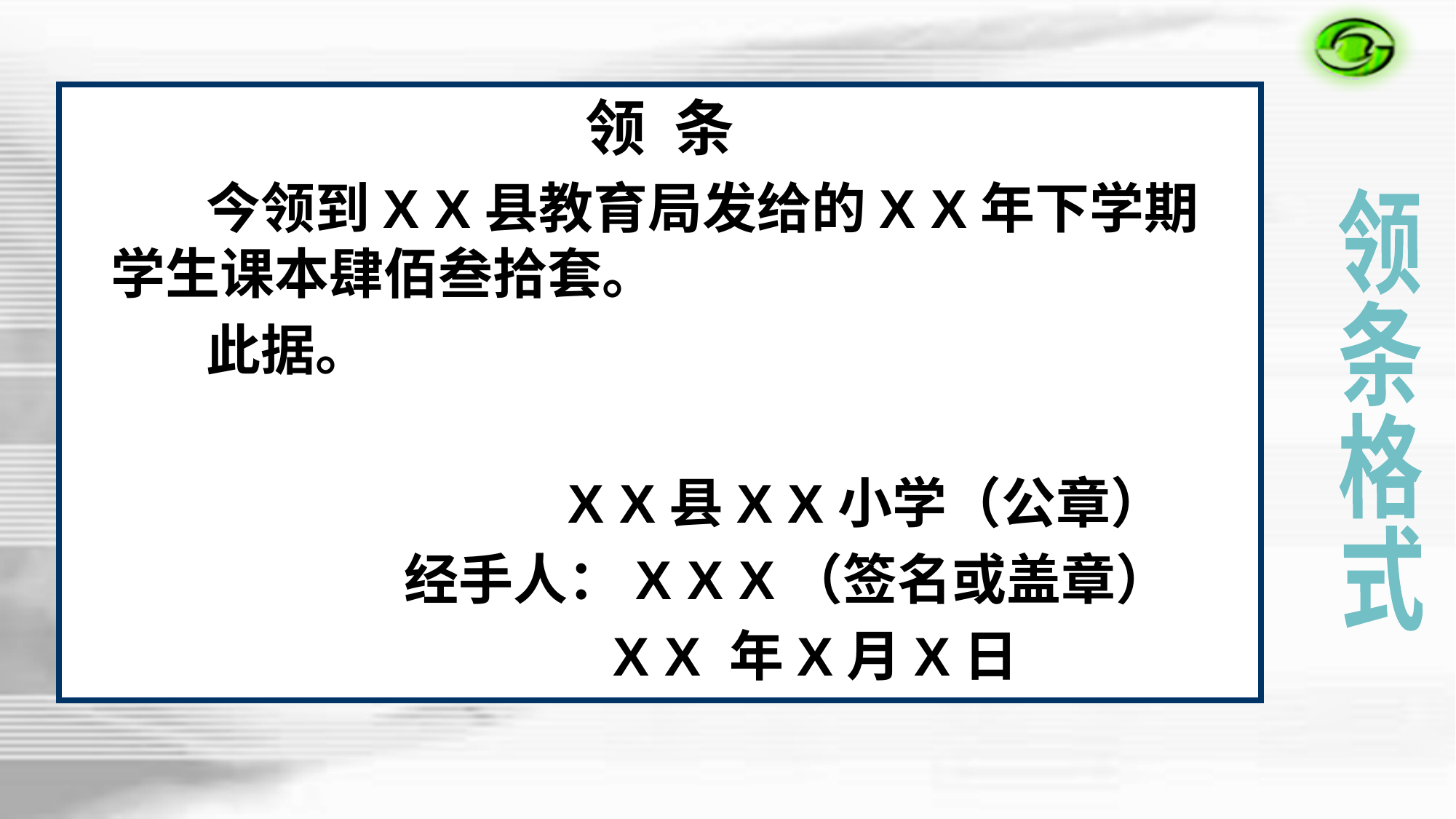

领  条
          今领到X X县教育局发给的X X年下学期学生课本肆佰叁拾套。
          此据。

                                 X X县X X小学（公章）
                          经手人：X X X（签名或盖章）
                                    X X 年X月X日
领
条
格
式